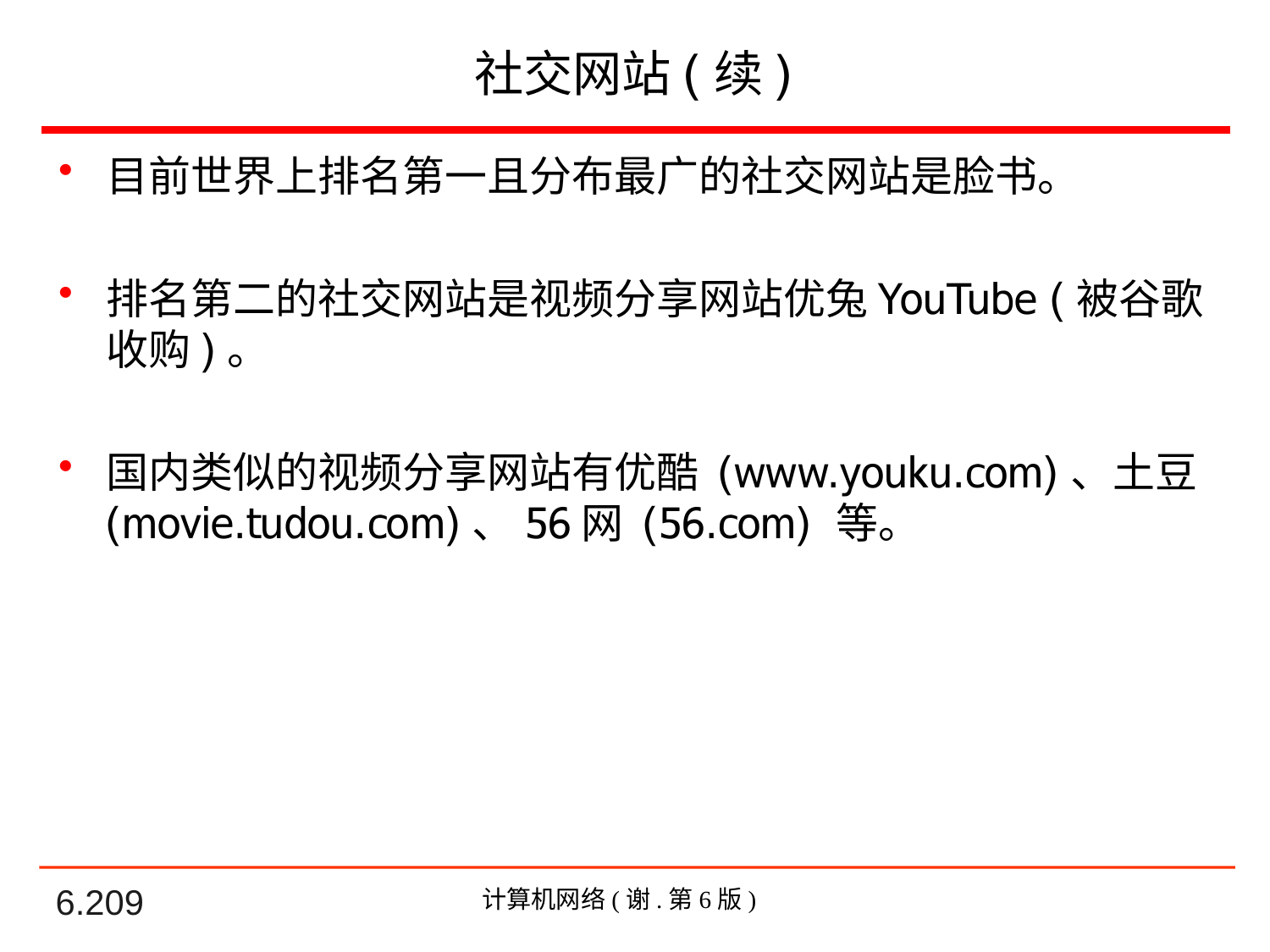

# 社交网站(续)
目前世界上排名第一且分布最广的社交网站是脸书。

排名第二的社交网站是视频分享网站优兔YouTube (被谷歌收购)。

国内类似的视频分享网站有优酷 (www.youku.com)、土豆 (movie.tudou.com)、56网 (56.com) 等。